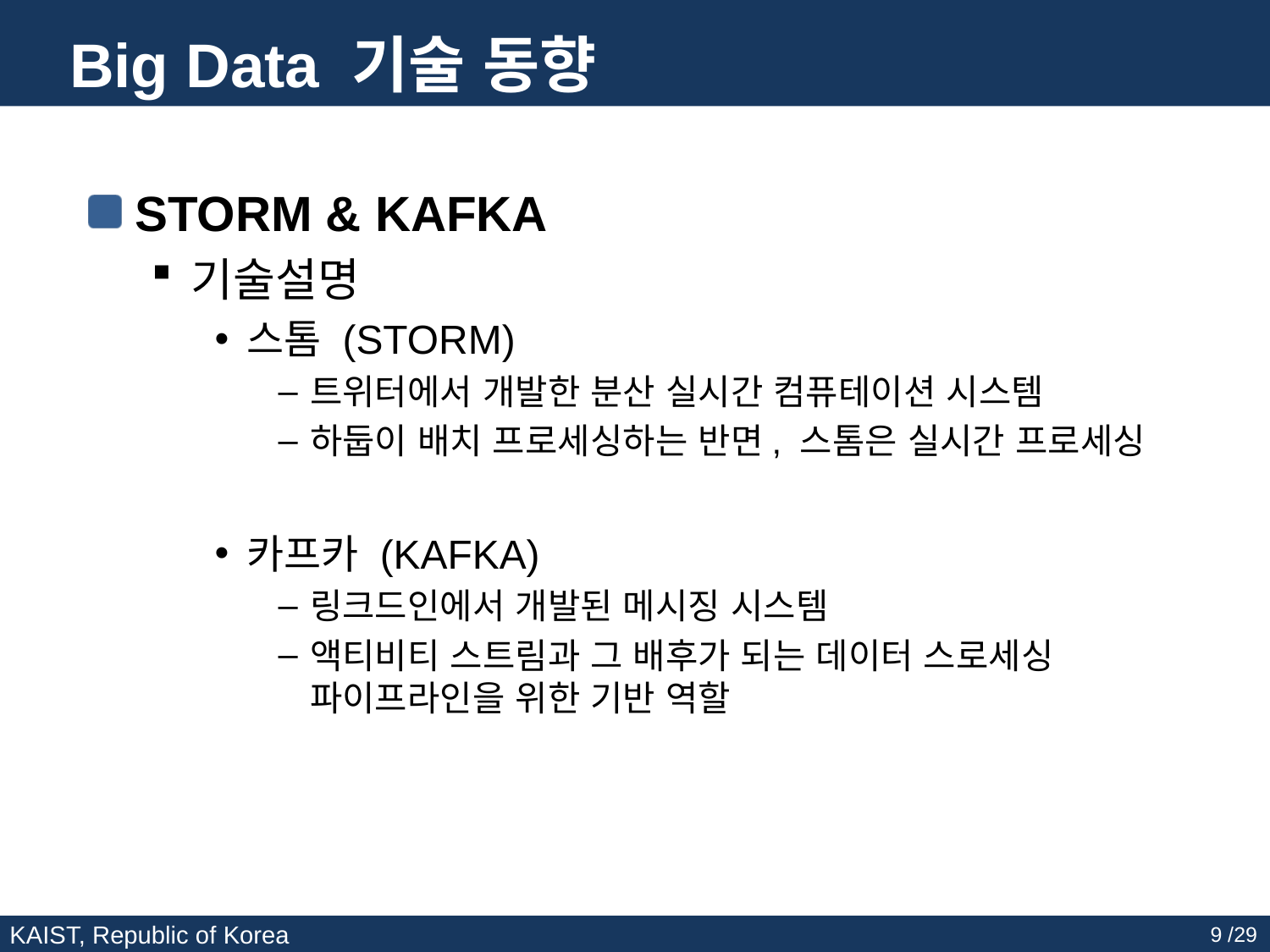

# Big Data 기술 동향
STORM & KAFKA
기술설명
스톰 (STORM)
트위터에서 개발한 분산 실시간 컴퓨테이션 시스템
하둡이 배치 프로세싱하는 반면, 스톰은 실시간 프로세싱

카프카 (KAFKA)
링크드인에서 개발된 메시징 시스템
액티비티 스트림과 그 배후가 되는 데이터 스로세싱 파이프라인을 위한 기반 역할
9